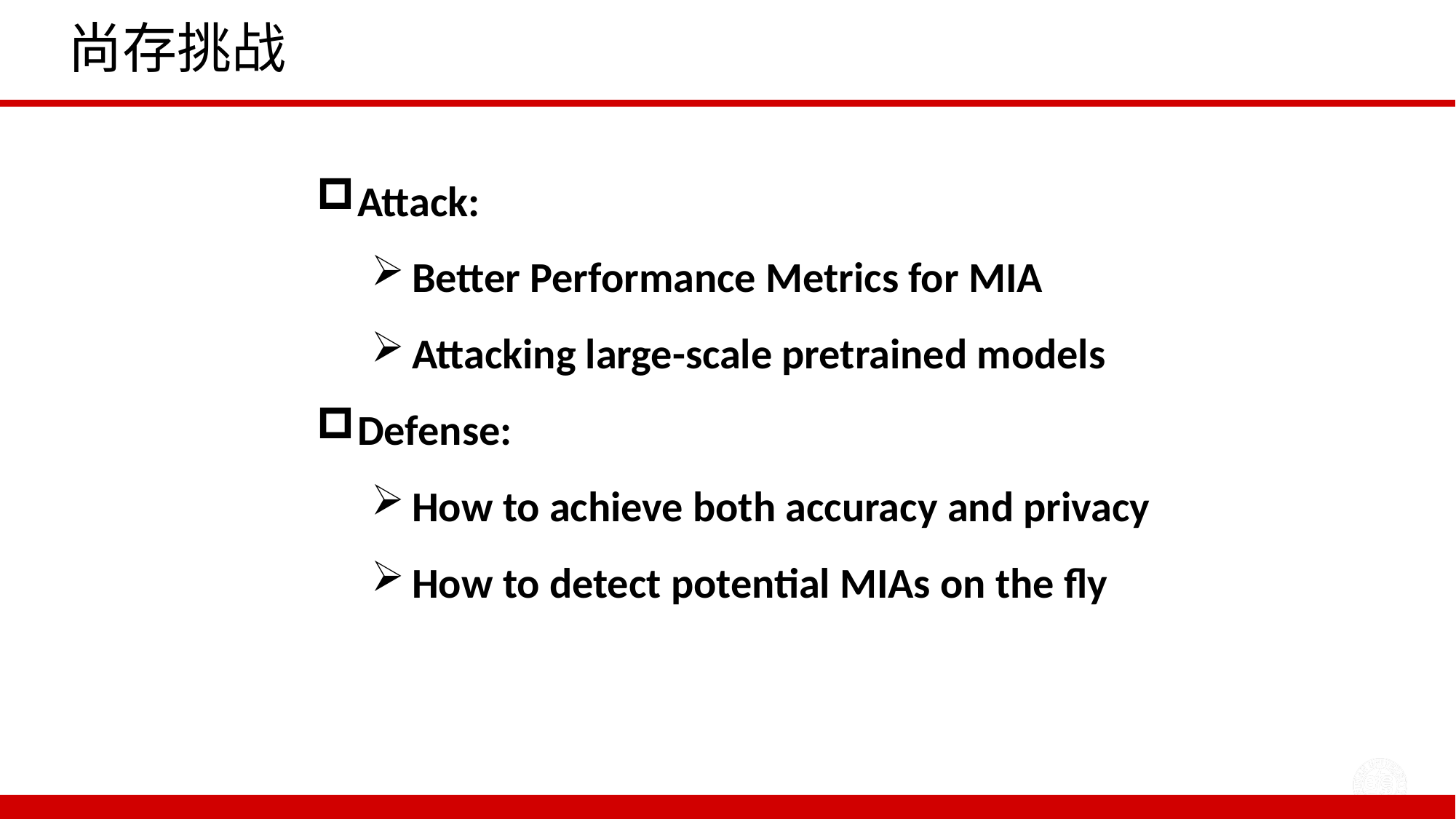

# 尚存挑战
Attack:
Better Performance Metrics for MIA
Attacking large-scale pretrained models
Defense:
How to achieve both accuracy and privacy
How to detect potential MIAs on the fly